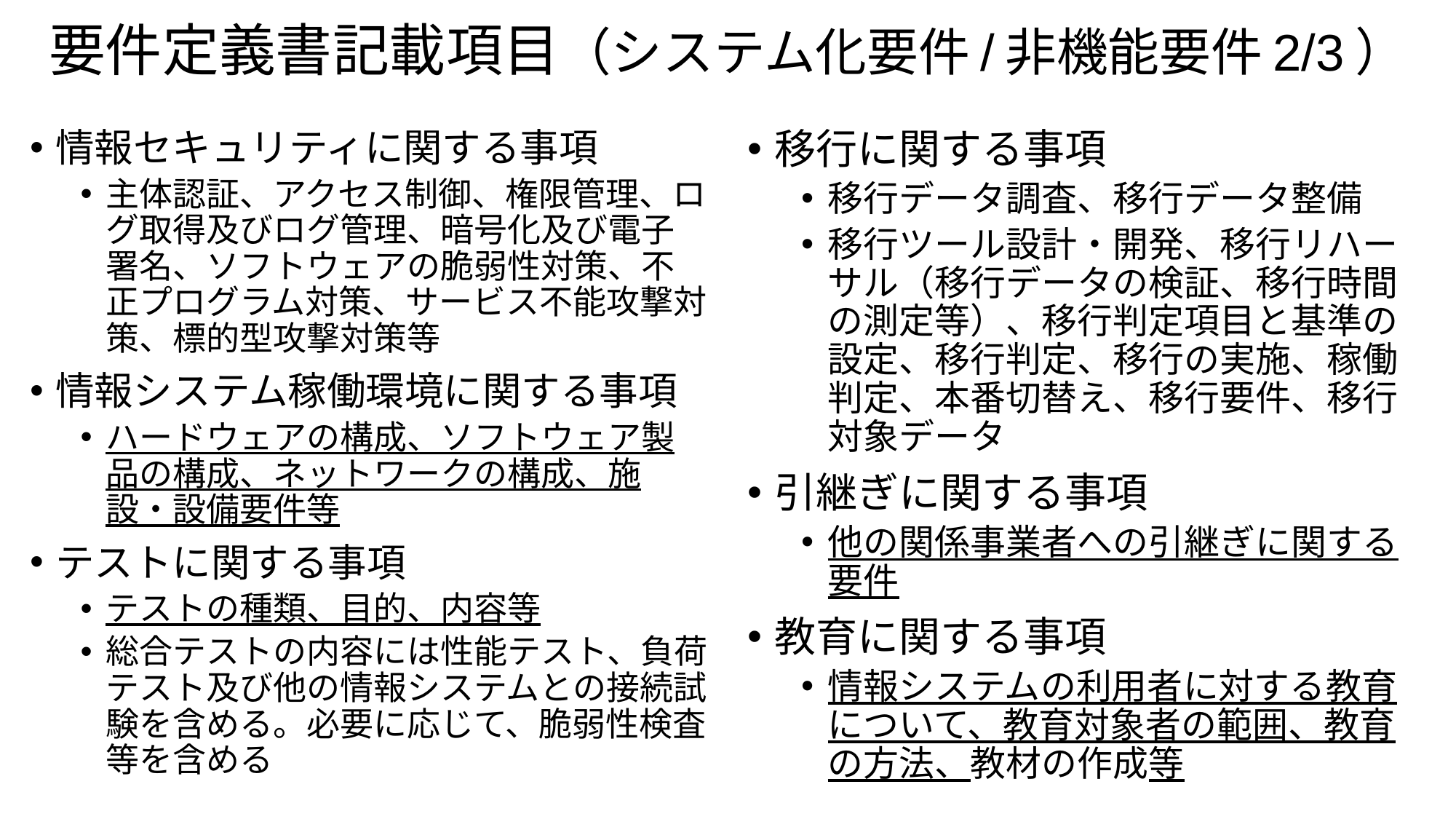

# 要件定義書記載項目（システム化要件/非機能要件2/3）
情報セキュリティに関する事項
主体認証、アクセス制御、権限管理、ログ取得及びログ管理、暗号化及び電子署名、ソフトウェアの脆弱性対策、不正プログラム対策、サービス不能攻撃対策、標的型攻撃対策等
情報システム稼働環境に関する事項
ハードウェアの構成、ソフトウェア製品の構成、ネットワークの構成、施設・設備要件等
テストに関する事項
テストの種類、目的、内容等
総合テストの内容には性能テスト、負荷テスト及び他の情報システムとの接続試験を含める。必要に応じて、脆弱性検査等を含める

移行に関する事項
移行データ調査、移行データ整備
移行ツール設計・開発、移行リハーサル（移行データの検証、移行時間の測定等）、移行判定項目と基準の設定、移行判定、移行の実施、稼働判定、本番切替え、移行要件、移行対象データ
引継ぎに関する事項
他の関係事業者への引継ぎに関する要件
教育に関する事項
情報システムの利用者に対する教育について、教育対象者の範囲、教育の方法、教材の作成等